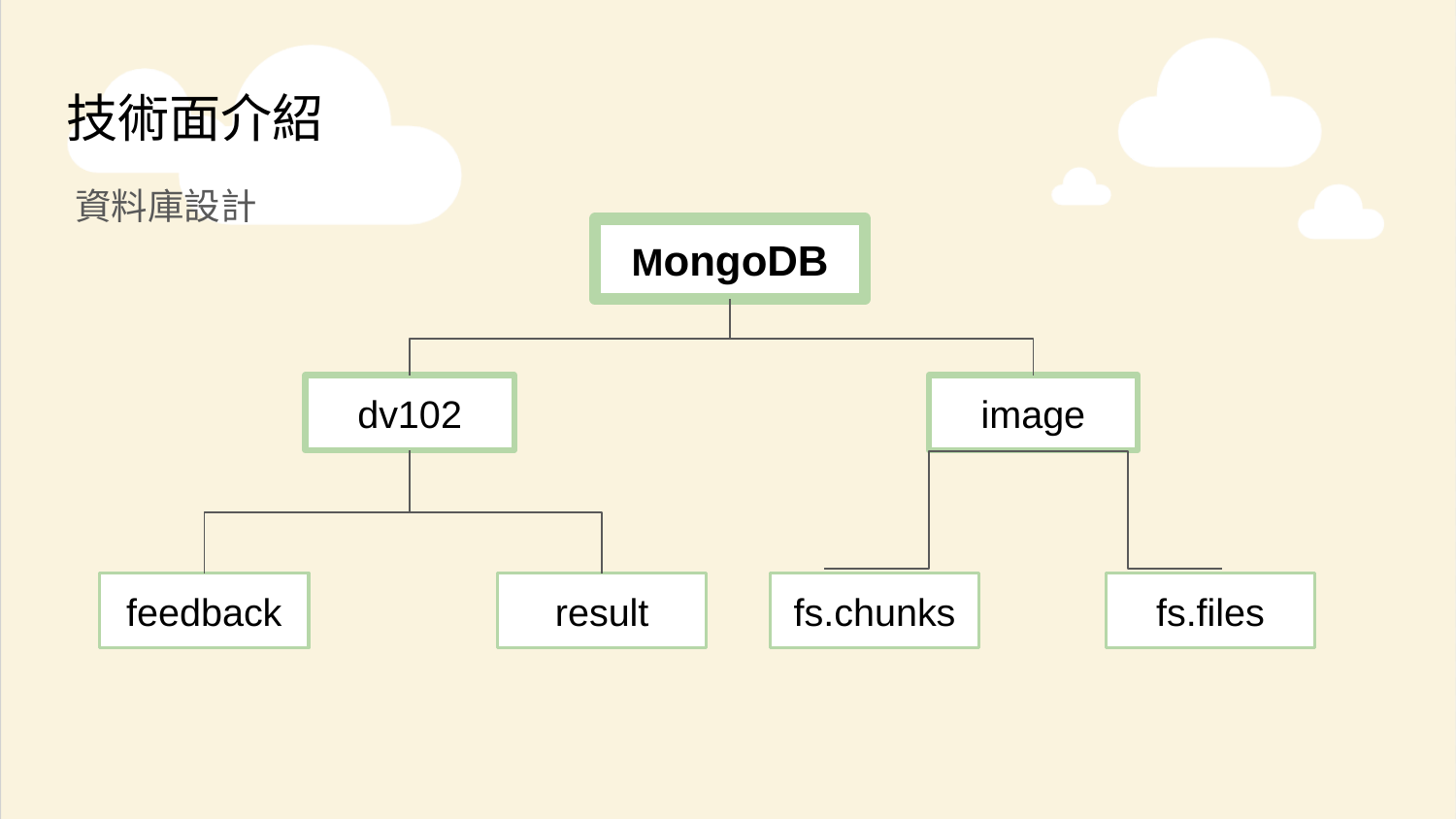

# 技術面介紹
資料庫設計
MongoDB
dv102
image
feedback
result
fs.chunks
fs.files